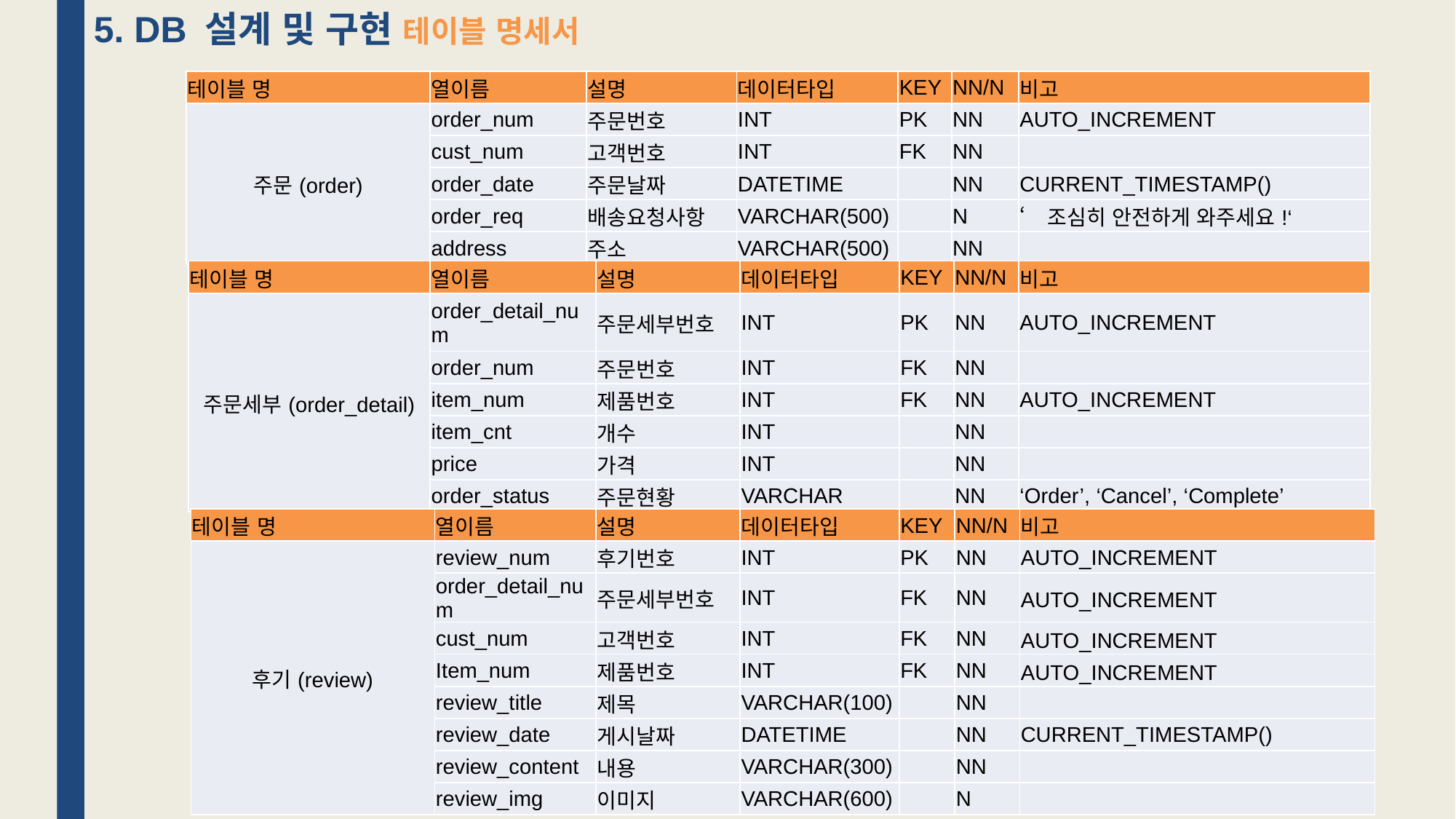

5. DB 설계 및 구현 테이블 명세서
| 테이블 명 | 열이름 | 설명 | 데이터타입 | KEY | NN/N | 비고 |
| --- | --- | --- | --- | --- | --- | --- |
| 주문(order) | order\_num | 주문번호 | INT | PK | NN | AUTO\_INCREMENT |
|  | cust\_num | 고객번호 | INT | FK | NN |  |
|  | order\_date | 주문날짜 | DATETIME |  | NN | CURRENT\_TIMESTAMP() |
|  | order\_req | 배송요청사항 | VARCHAR(500) |  | N | ‘조심히 안전하게 와주세요!‘ |
|  | address | 주소 | VARCHAR(500) |  | NN |  |
| 테이블 명 | 열이름 | 설명 | 데이터타입 | KEY | NN/N | 비고 |
| --- | --- | --- | --- | --- | --- | --- |
| 주문세부(order\_detail) | order\_detail\_num | 주문세부번호 | INT | PK | NN | AUTO\_INCREMENT |
|  | order\_num | 주문번호 | INT | FK | NN |  |
|  | item\_num | 제품번호 | INT | FK | NN | AUTO\_INCREMENT |
|  | item\_cnt | 개수 | INT |  | NN |  |
|  | price | 가격 | INT |  | NN |  |
|  | order\_status | 주문현황 | VARCHAR |  | NN | ‘Order’, ‘Cancel’, ‘Complete’ |
| 테이블 명 | 열이름 | 설명 | 데이터타입 | KEY | NN/N | 비고 |
| --- | --- | --- | --- | --- | --- | --- |
| 후기(review) | review\_num | 후기번호 | INT | PK | NN | AUTO\_INCREMENT |
|  | order\_detail\_num | 주문세부번호 | INT | FK | NN | AUTO\_INCREMENT |
|  | cust\_num | 고객번호 | INT | FK | NN | AUTO\_INCREMENT |
|  | Item\_num | 제품번호 | INT | FK | NN | AUTO\_INCREMENT |
|  | review\_title | 제목 | VARCHAR(100) |  | NN |  |
|  | review\_date | 게시날짜 | DATETIME |  | NN | CURRENT\_TIMESTAMP() |
|  | review\_content | 내용 | VARCHAR(300) |  | NN |  |
|  | review\_img | 이미지 | VARCHAR(600) |  | N |  |